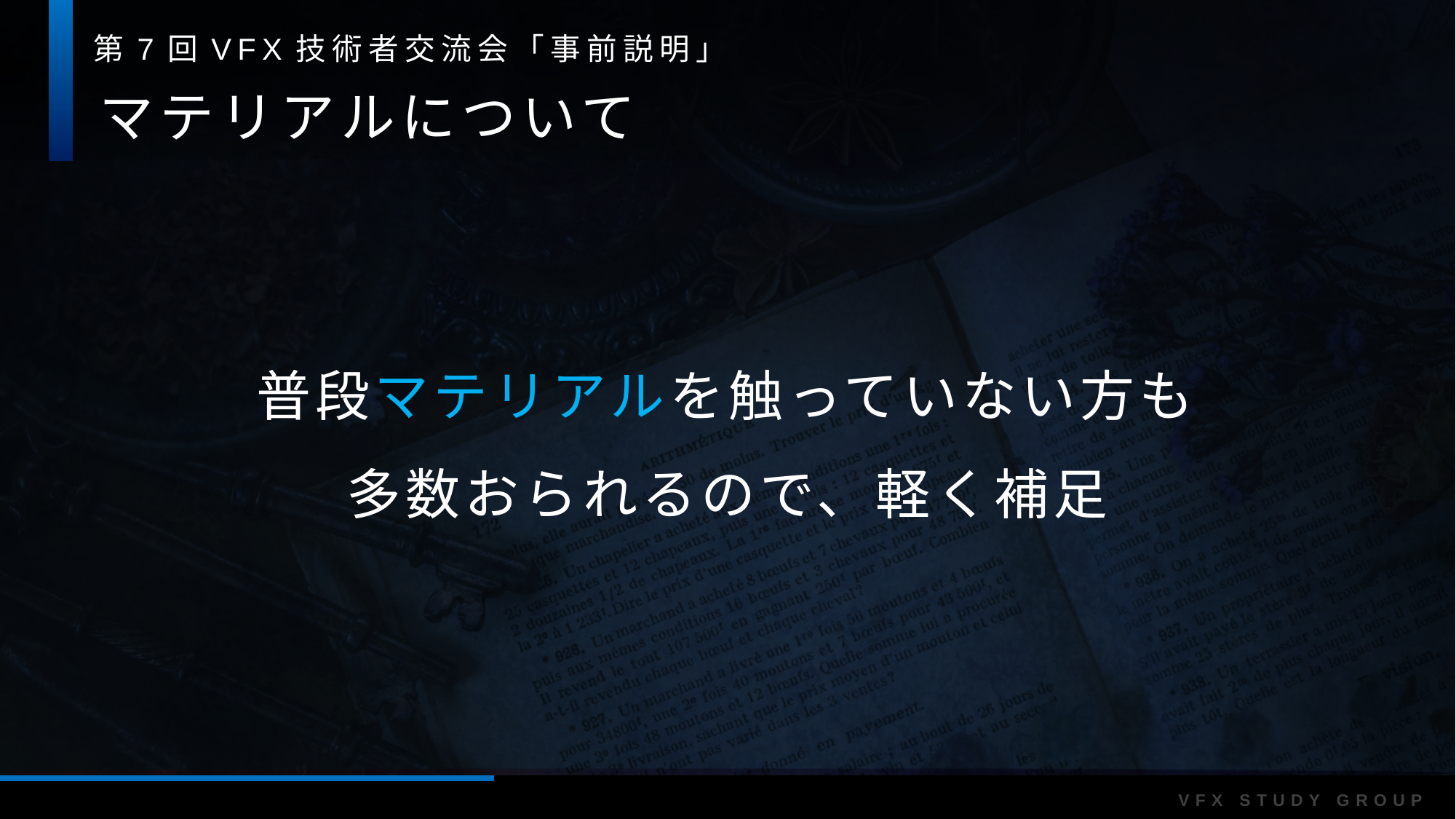

マテリアルについて
普段マテリアルを触っていない方も
多数おられるので、軽く補足